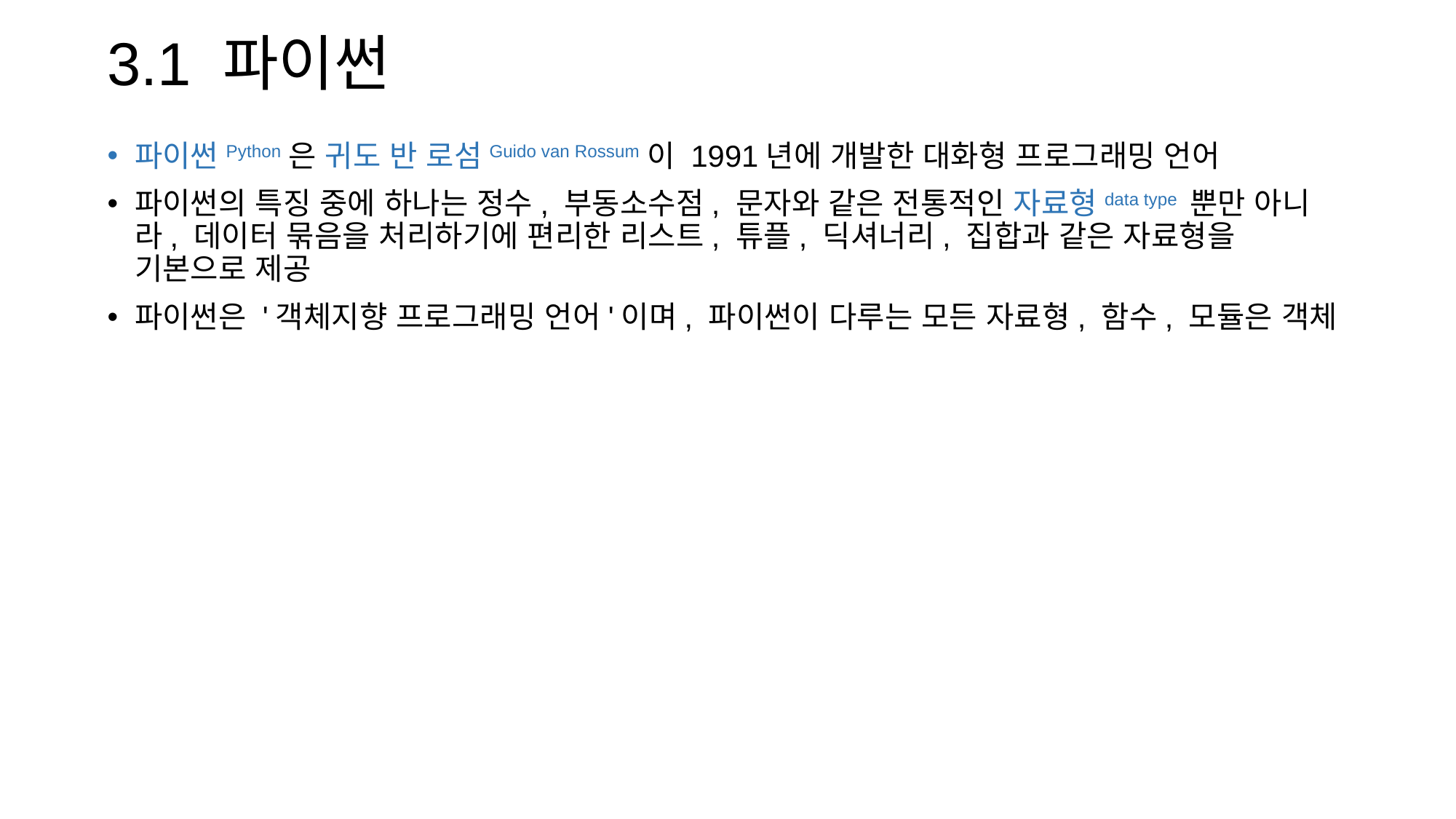

# 3.1 파이썬
파이썬Python은 귀도 반 로섬Guido van Rossum이 1991년에 개발한 대화형 프로그래밍 언어
파이썬의 특징 중에 하나는 정수, 부동소수점, 문자와 같은 전통적인 자료형data type 뿐만 아니라, 데이터 묶음을 처리하기에 편리한 리스트, 튜플, 딕셔너리, 집합과 같은 자료형을 기본으로 제공
파이썬은 '객체지향 프로그래밍 언어'이며, 파이썬이 다루는 모든 자료형, 함수, 모듈은 객체